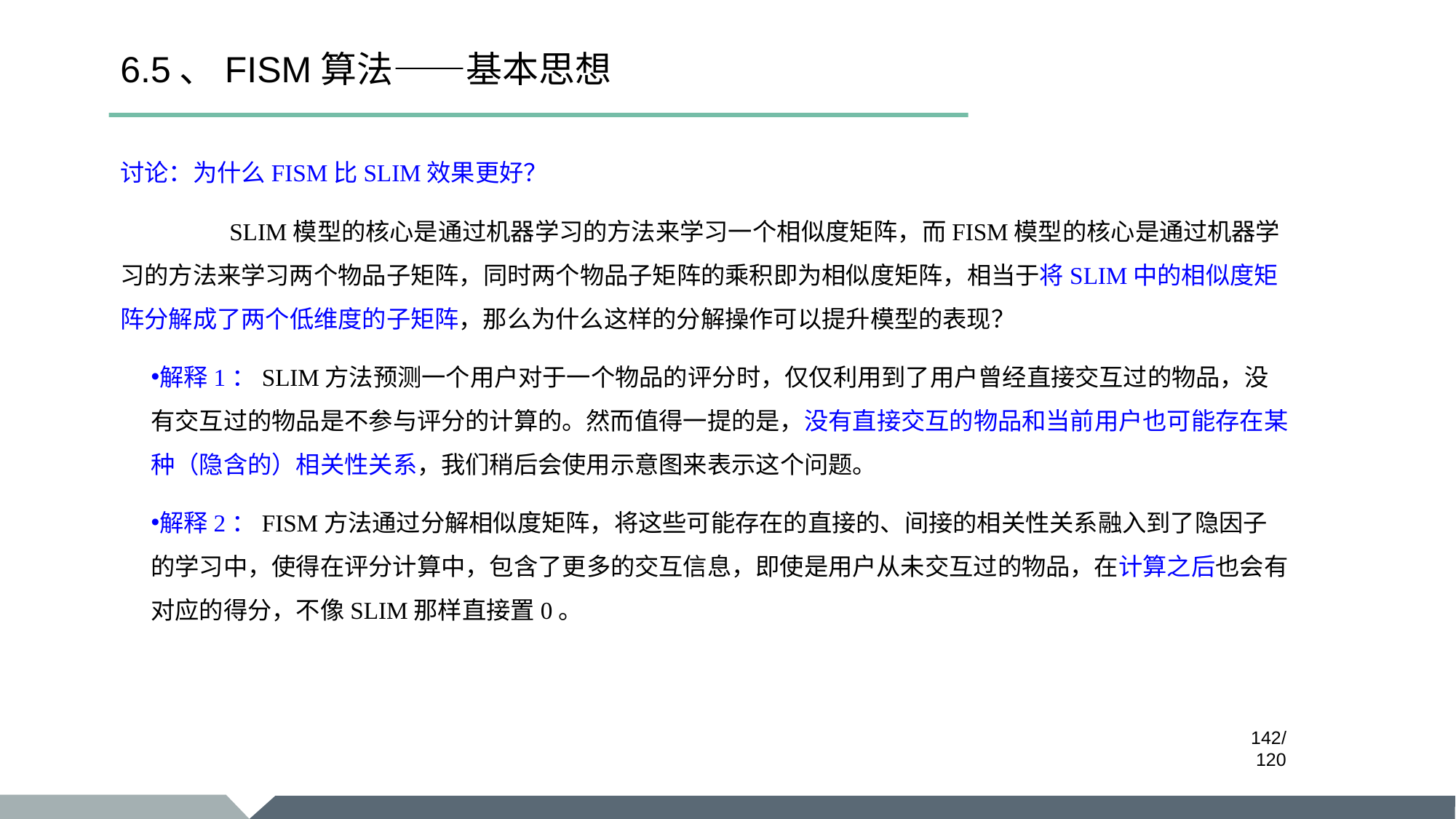

# 6.5、FISM算法——基本思想
讨论：为什么FISM比SLIM效果更好？
	SLIM模型的核心是通过机器学习的方法来学习一个相似度矩阵，而FISM模型的核心是通过机器学习的方法来学习两个物品子矩阵，同时两个物品子矩阵的乘积即为相似度矩阵，相当于将SLIM中的相似度矩阵分解成了两个低维度的子矩阵，那么为什么这样的分解操作可以提升模型的表现？
解释1：SLIM方法预测一个用户对于一个物品的评分时，仅仅利用到了用户曾经直接交互过的物品，没有交互过的物品是不参与评分的计算的。然而值得一提的是，没有直接交互的物品和当前用户也可能存在某种（隐含的）相关性关系，我们稍后会使用示意图来表示这个问题。
解释2：FISM方法通过分解相似度矩阵，将这些可能存在的直接的、间接的相关性关系融入到了隐因子的学习中，使得在评分计算中，包含了更多的交互信息，即使是用户从未交互过的物品，在计算之后也会有对应的得分，不像SLIM那样直接置0。

142/120